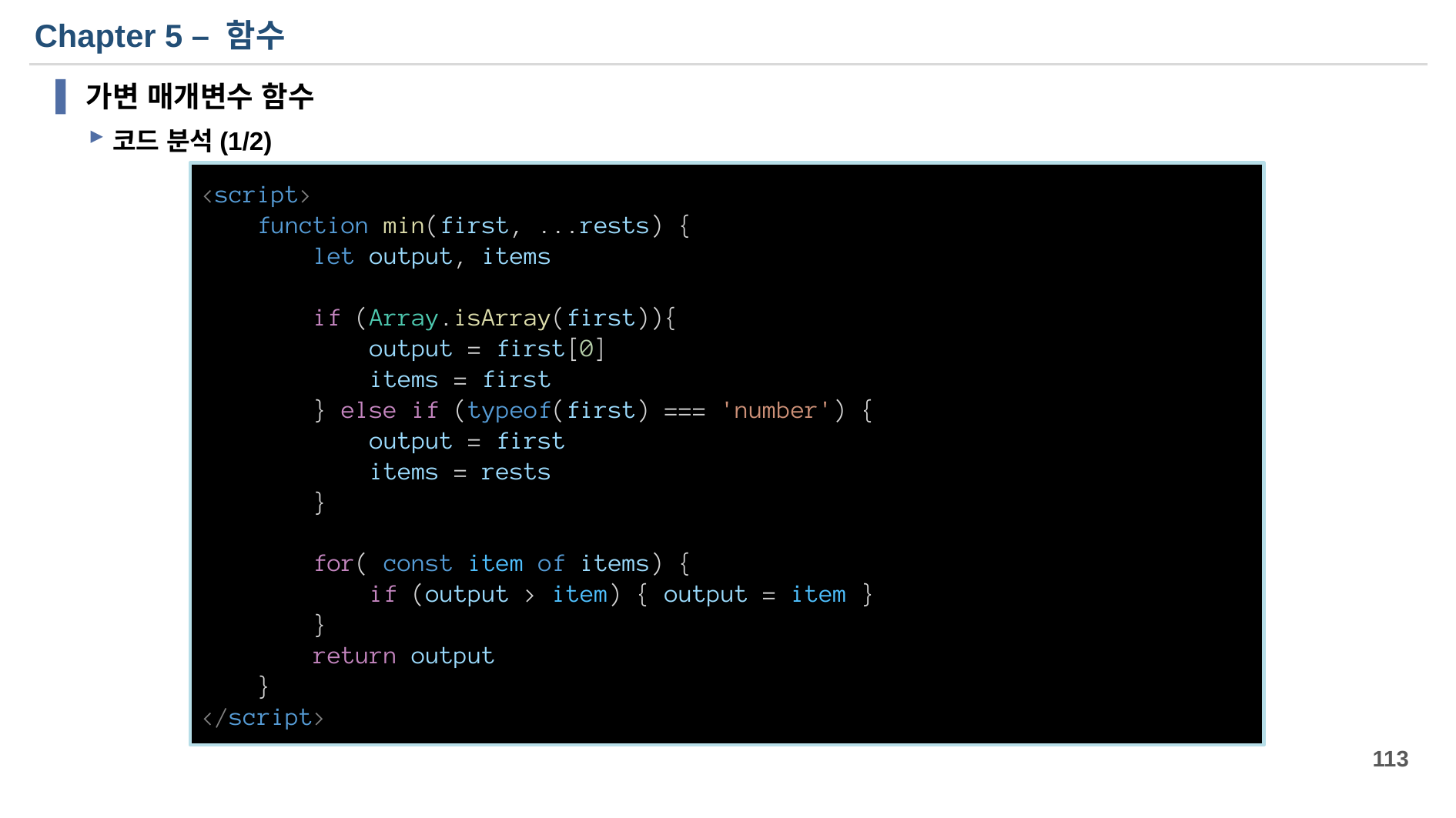

# Chapter 5 – 함수
가변 매개변수 함수
코드 분석(1/2)
<script>
    function min(first, ...rests) {
        let output, items
        if (Array.isArray(first)){
            output = first[0]
            items = first
        } else if (typeof(first) === 'number') {
            output = first
            items = rests
        }
        for( const item of items) {
            if (output > item) { output = item }
        }
        return output
    }
</script>
113